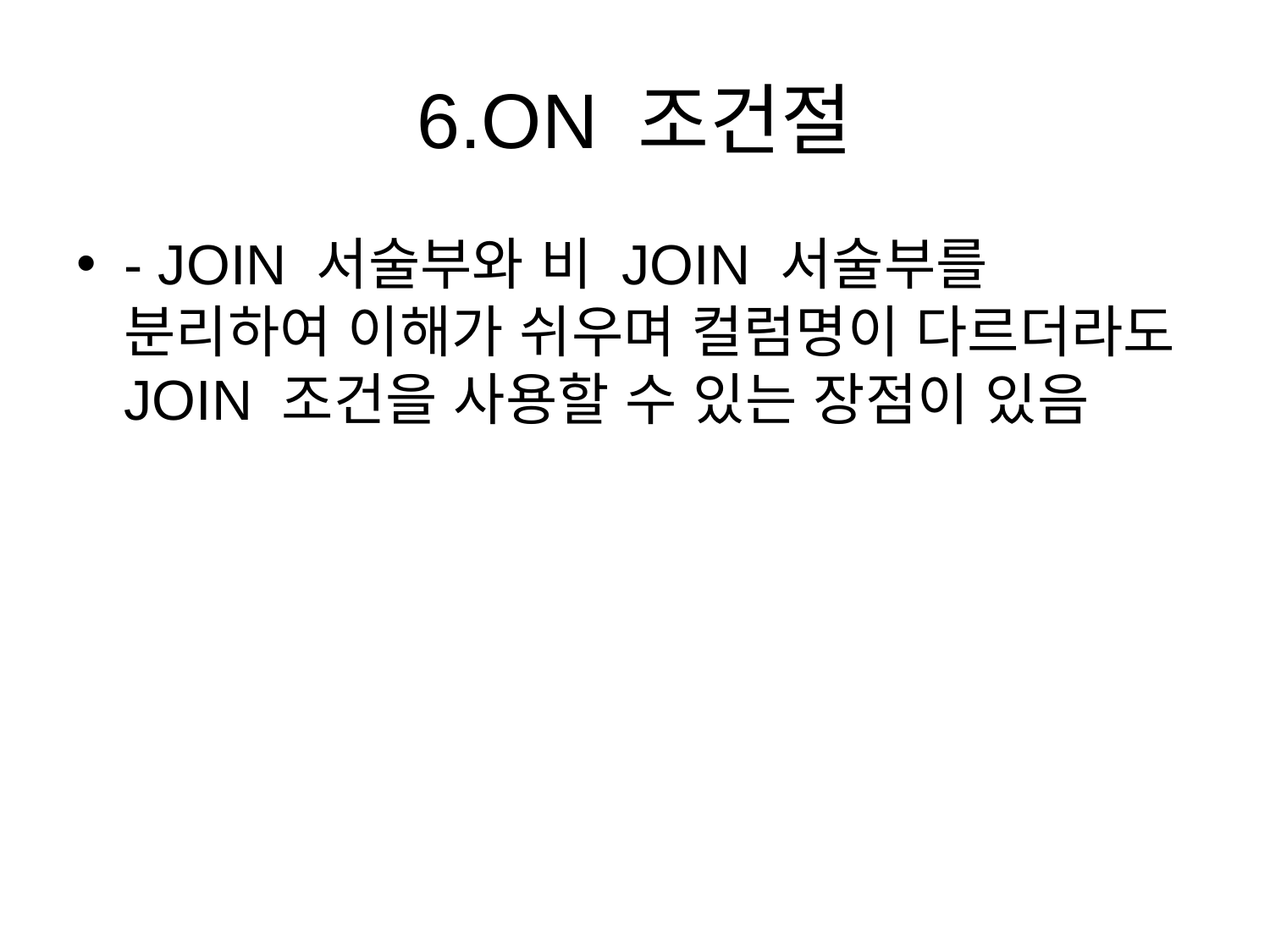

# 6.ON 조건절
- JOIN 서술부와 비 JOIN 서술부를 분리하여 이해가 쉬우며 컬럼명이 다르더라도 JOIN 조건을 사용할 수 있는 장점이 있음